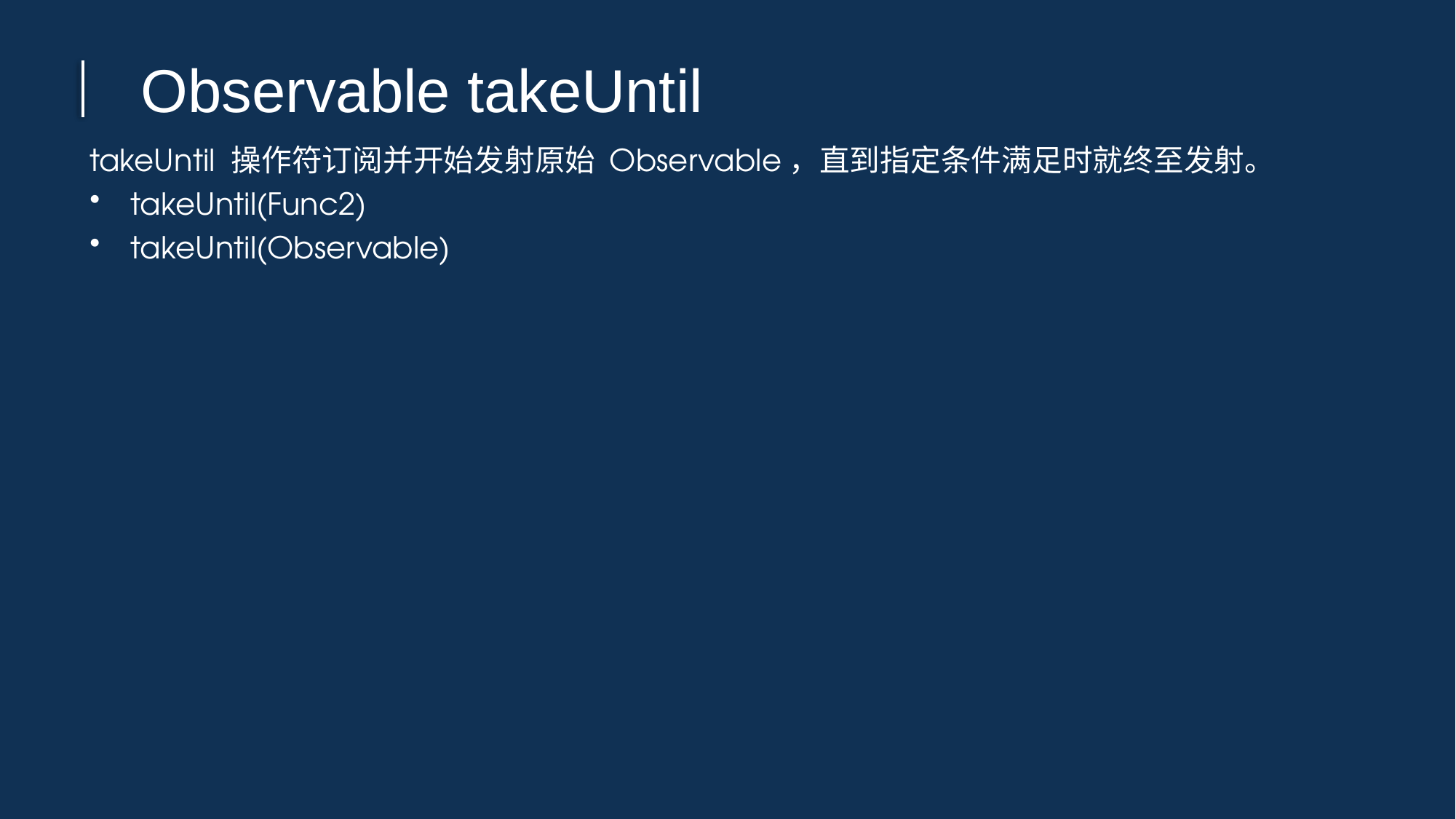

Observable takeUntil
takeUntil 操作符订阅并开始发射原始 Observable，直到指定条件满足时就终至发射。
takeUntil(Func2)
takeUntil(Observable)